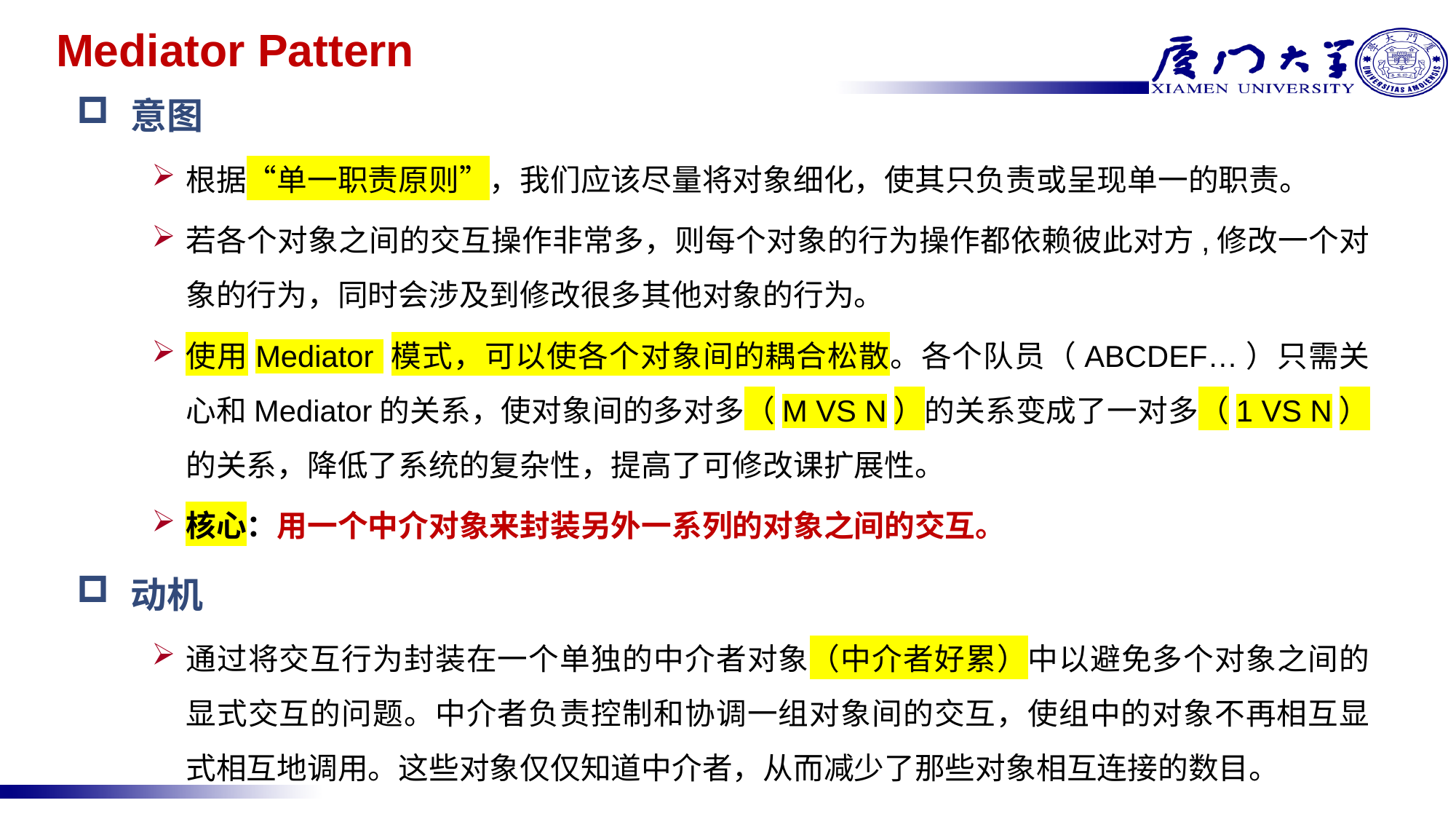

# Mediator Pattern
意图
根据“单一职责原则”，我们应该尽量将对象细化，使其只负责或呈现单一的职责。
若各个对象之间的交互操作非常多，则每个对象的行为操作都依赖彼此对方,修改一个对象的行为，同时会涉及到修改很多其他对象的行为。
使用Mediator 模式，可以使各个对象间的耦合松散。各个队员（ABCDEF…）只需关心和Mediator的关系，使对象间的多对多（M VS N）的关系变成了一对多（1 VS N）的关系，降低了系统的复杂性，提高了可修改课扩展性。
核心：用一个中介对象来封装另外一系列的对象之间的交互。
动机
通过将交互行为封装在一个单独的中介者对象（中介者好累）中以避免多个对象之间的显式交互的问题。中介者负责控制和协调一组对象间的交互，使组中的对象不再相互显式相互地调用。这些对象仅仅知道中介者，从而减少了那些对象相互连接的数目。